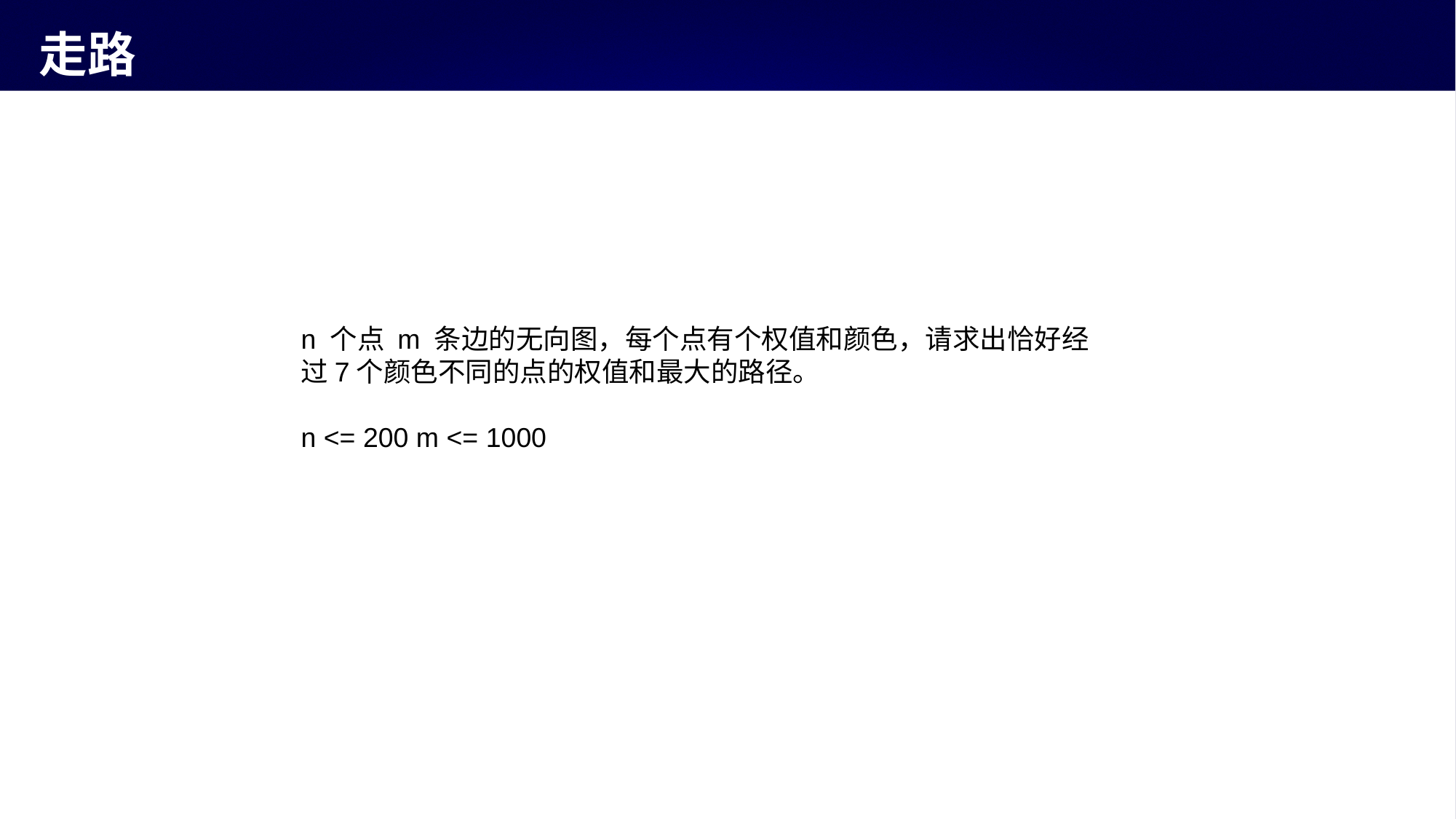

# 走路
n 个点 m 条边的无向图，每个点有个权值和颜色，请求出恰好经过7个颜色不同的点的权值和最大的路径。

n <= 200 m <= 1000